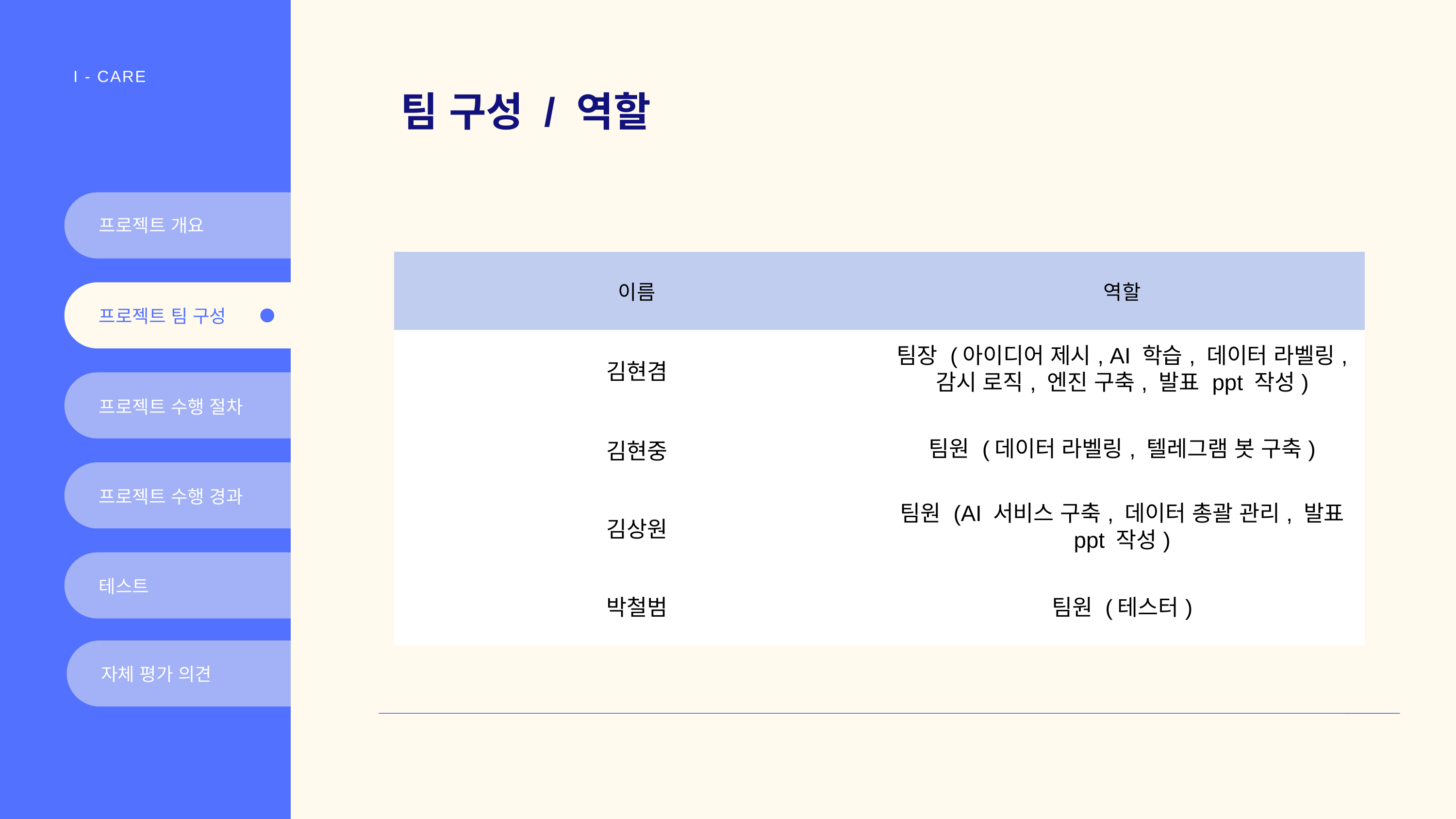

I - CARE
팀 구성 / 역할

프로젝트 개요
| 이름 | 역할 |
| --- | --- |
| 김현겸 | 팀장 (아이디어 제시, AI 학습, 데이터 라벨링, 감시 로직, 엔진 구축, 발표 ppt 작성) |
| 김현중 | 팀원 (데이터 라벨링, 텔레그램 봇 구축) |
| 김상원 | 팀원 (AI 서비스 구축, 데이터 총괄 관리, 발표 ppt 작성) |
| 박철범 | 팀원 (테스터) |

프로젝트 팀 구성

프로젝트 수행 절차

프로젝트 수행 경과

테스트

자체 평가 의견